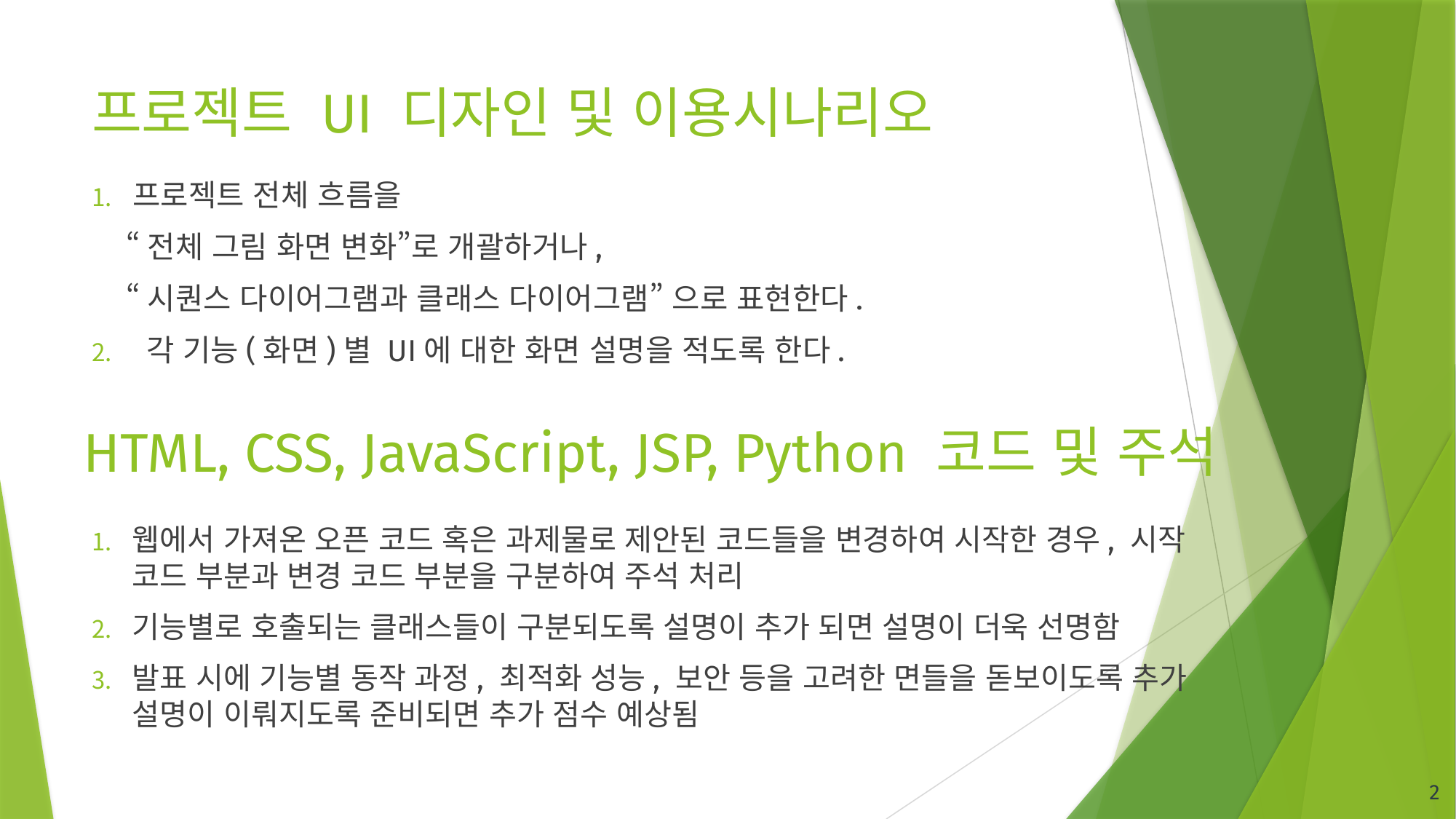

# 프로젝트 UI 디자인 및 이용시나리오
프로젝트 전체 흐름을
    “전체 그림 화면 변화”로 개괄하거나,
    “시퀀스 다이어그램과 클래스 다이어그램” 으로 표현한다.
각 기능(화면)별 UI에 대한 화면 설명을 적도록 한다.
HTML, CSS, JavaScript, JSP, Python 코드 및 주석
웹에서 가져온 오픈 코드 혹은 과제물로 제안된 코드들을 변경하여 시작한 경우, 시작 코드 부분과 변경 코드 부분을 구분하여 주석 처리
기능별로 호출되는 클래스들이 구분되도록 설명이 추가 되면 설명이 더욱 선명함
발표 시에 기능별 동작 과정, 최적화 성능, 보안 등을 고려한 면들을 돋보이도록 추가 설명이 이뤄지도록 준비되면 추가 점수 예상됨
2